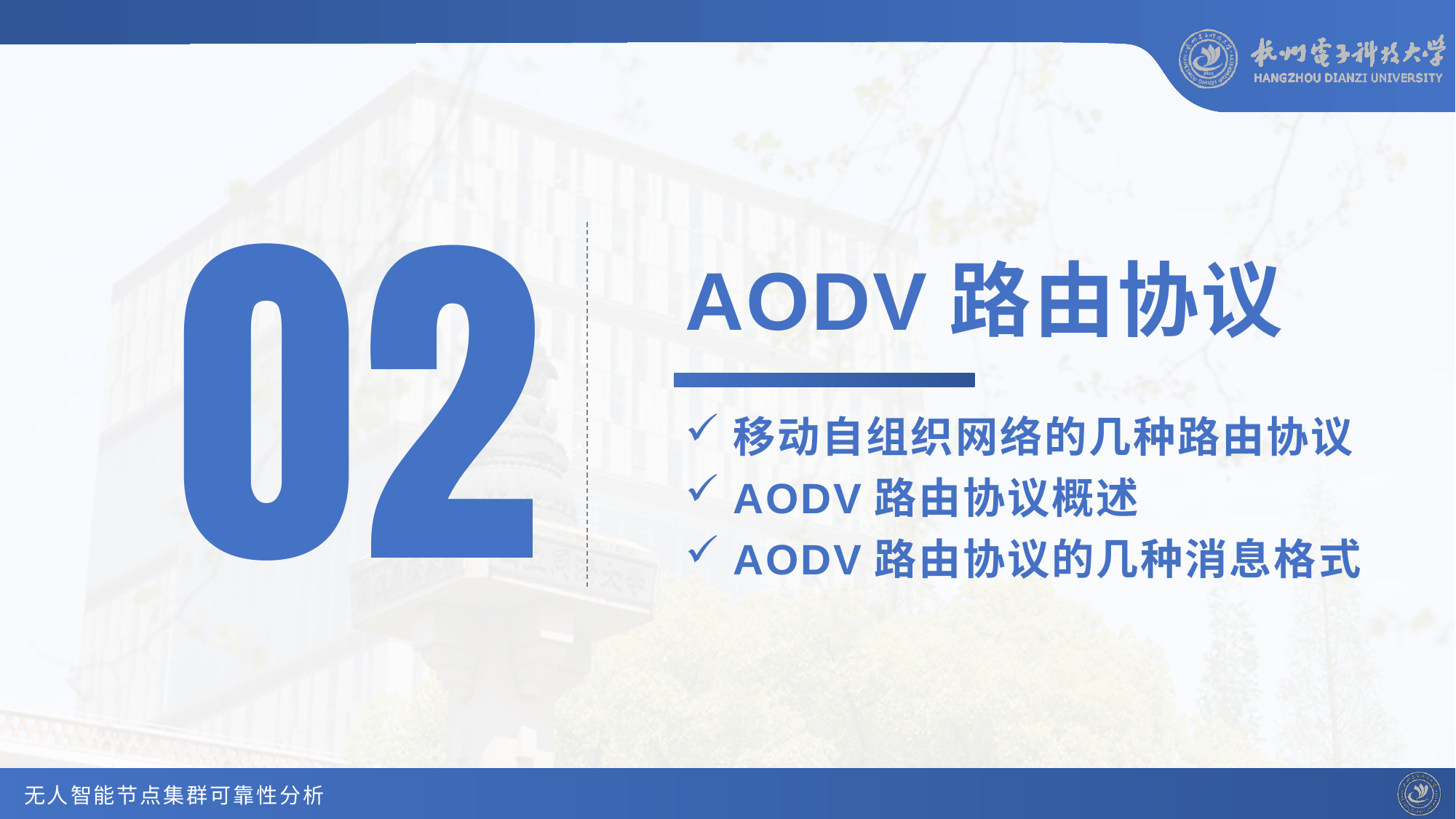

02
AODV路由协议
移动自组织网络的几种路由协议
AODV路由协议概述
AODV路由协议的几种消息格式